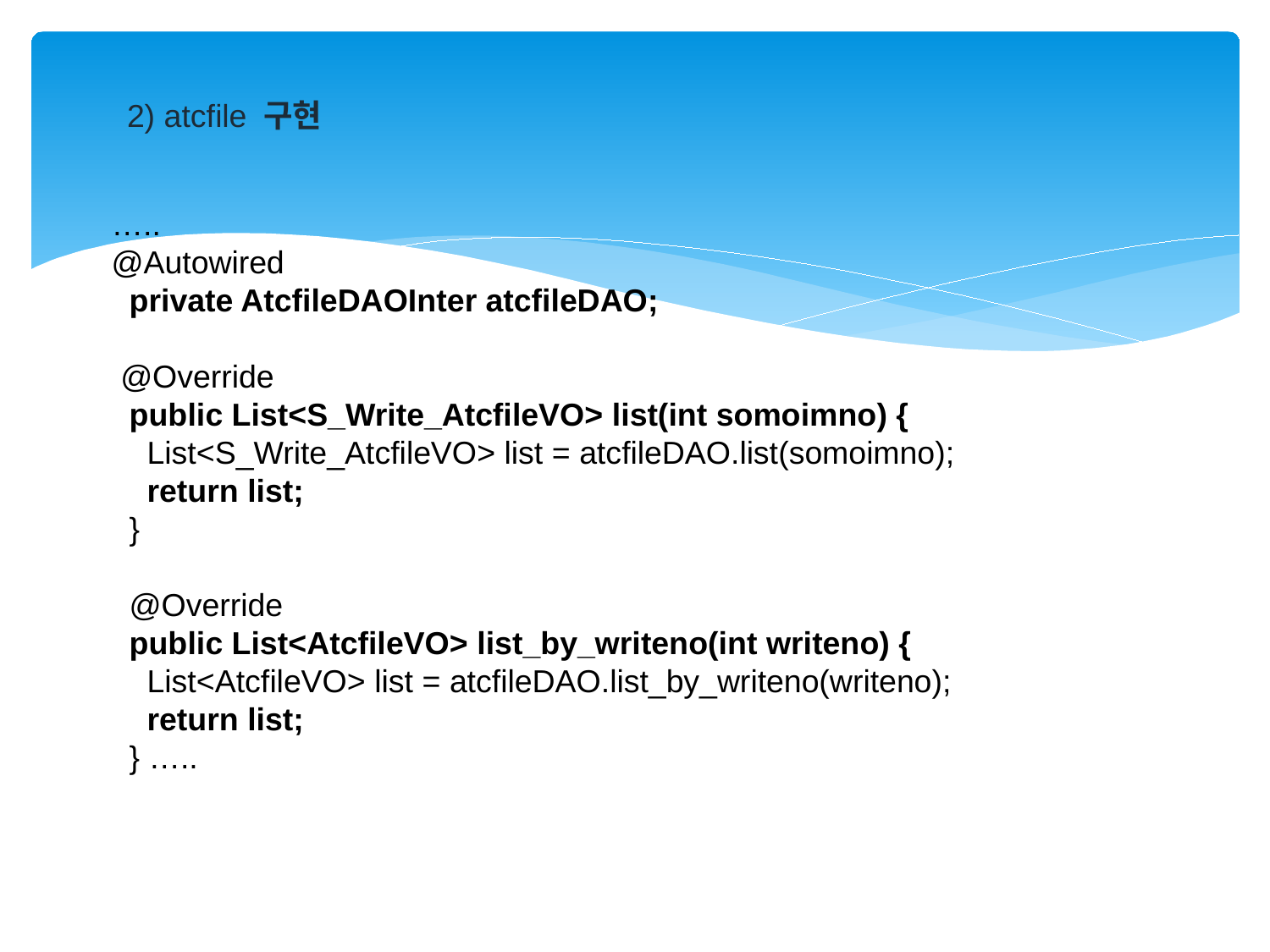

2) atcfile 구현
…..
@Autowired
  private AtcfileDAOInter atcfileDAO;

 @Override
  public List<S_Write_AtcfileVO> list(int somoimno) {
    List<S_Write_AtcfileVO> list = atcfileDAO.list(somoimno);
    return list;
  }

  @Override
  public List<AtcfileVO> list_by_writeno(int writeno) {
    List<AtcfileVO> list = atcfileDAO.list_by_writeno(writeno);
    return list;
  } …..